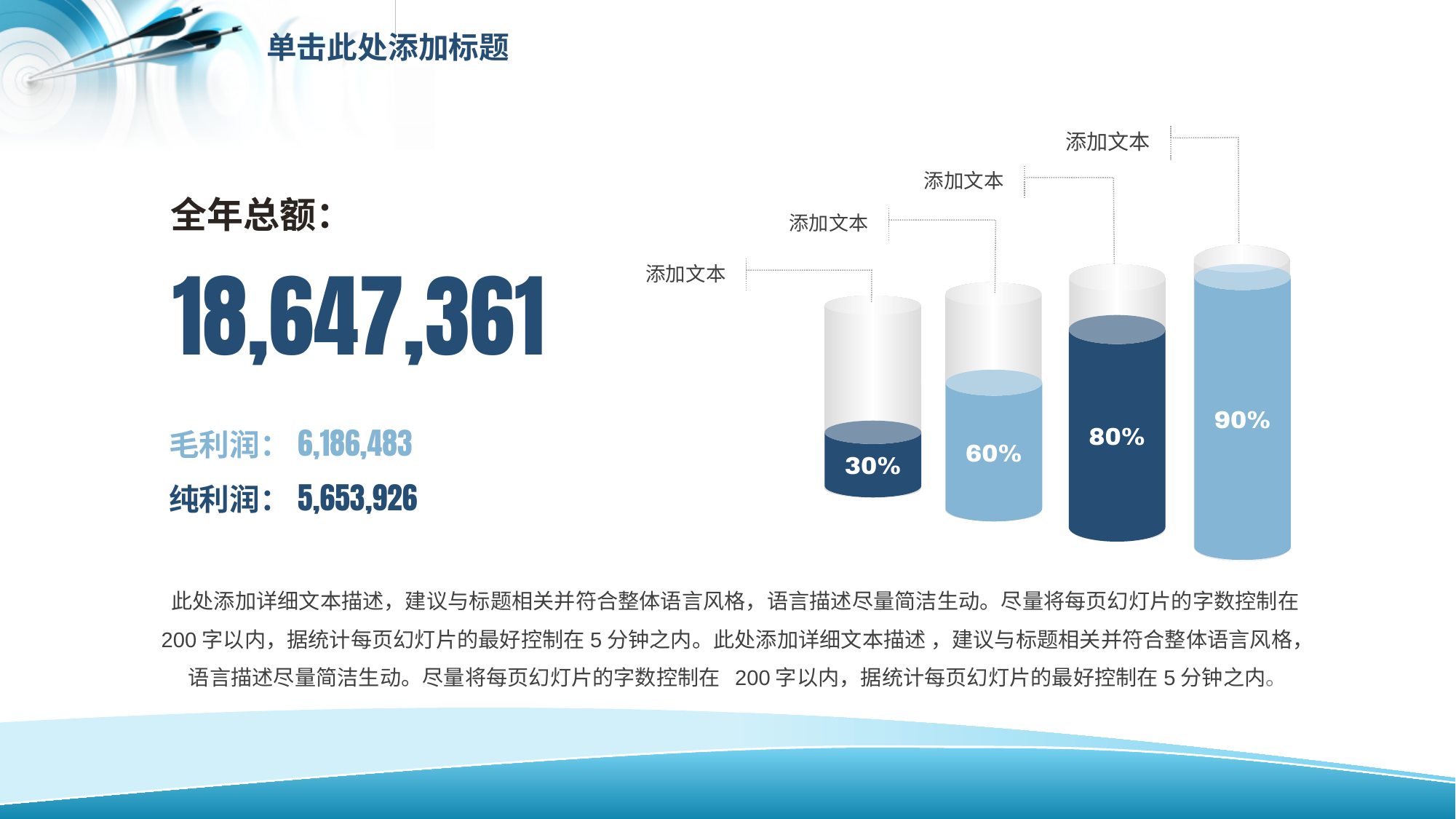

延迟符
单击此处添加标题
添加文本

90%
添加文本

80%
全年总额：
18,647,361
添加文本

60%
添加文本

30%
毛利润：6,186,483
纯利润：5,653,926
此处添加详细文本描述，建议与标题相关并符合整体语言风格，语言描述尽量简洁生动。尽量将每页幻灯片的字数控制在  200字以内，据统计每页幻灯片的最好控制在5分钟之内。此处添加详细文本描述 ，建议与标题相关并符合整体语言风格，语言描述尽量简洁生动。尽量将每页幻灯片的字数控制在  200字以内，据统计每页幻灯片的最好控制在5分钟之内。